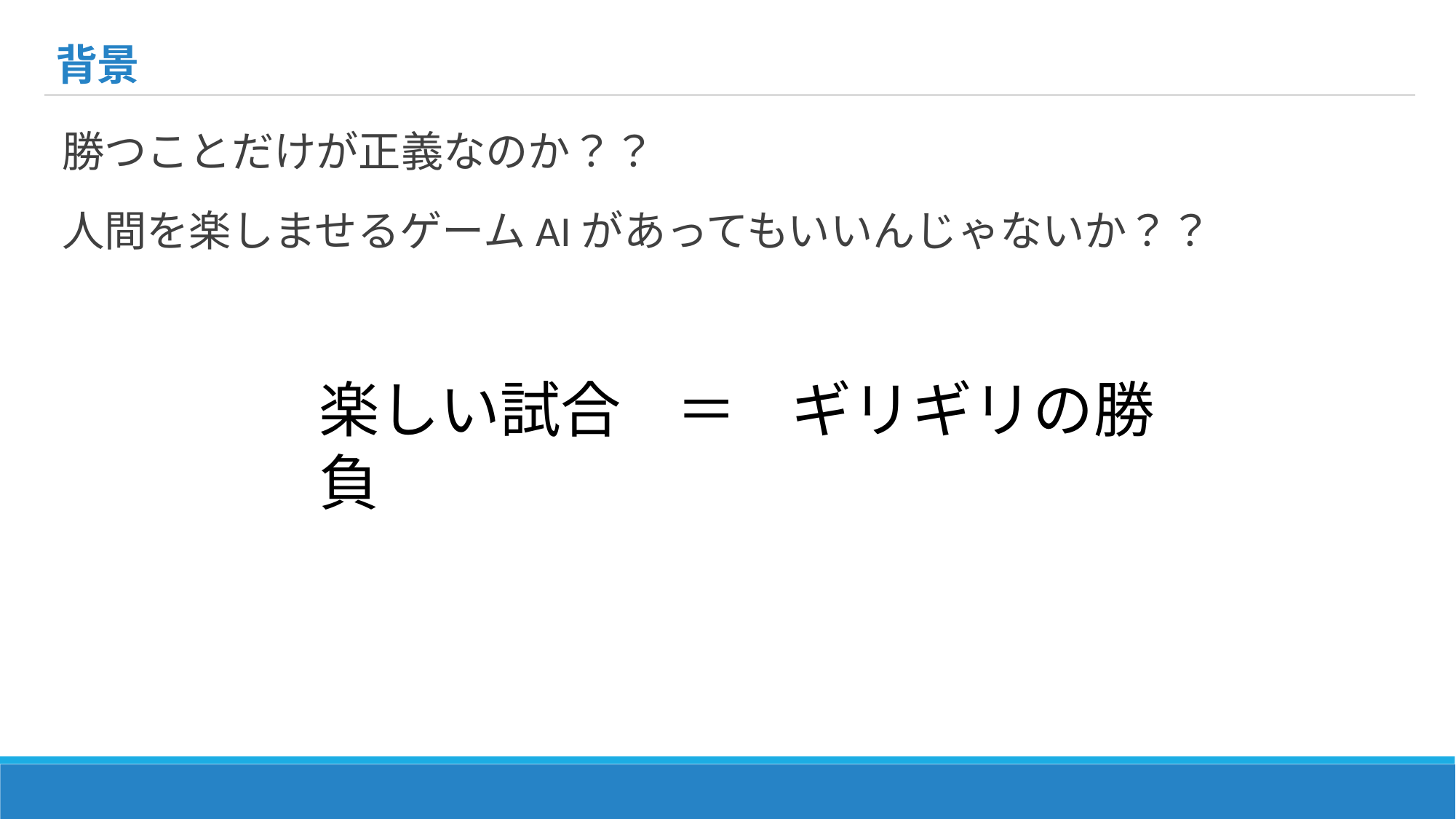

# 背景
勝つことだけが正義なのか？？
人間を楽しませるゲームAIがあってもいいんじゃないか？？

楽しい試合    ＝    ギリギリの勝負